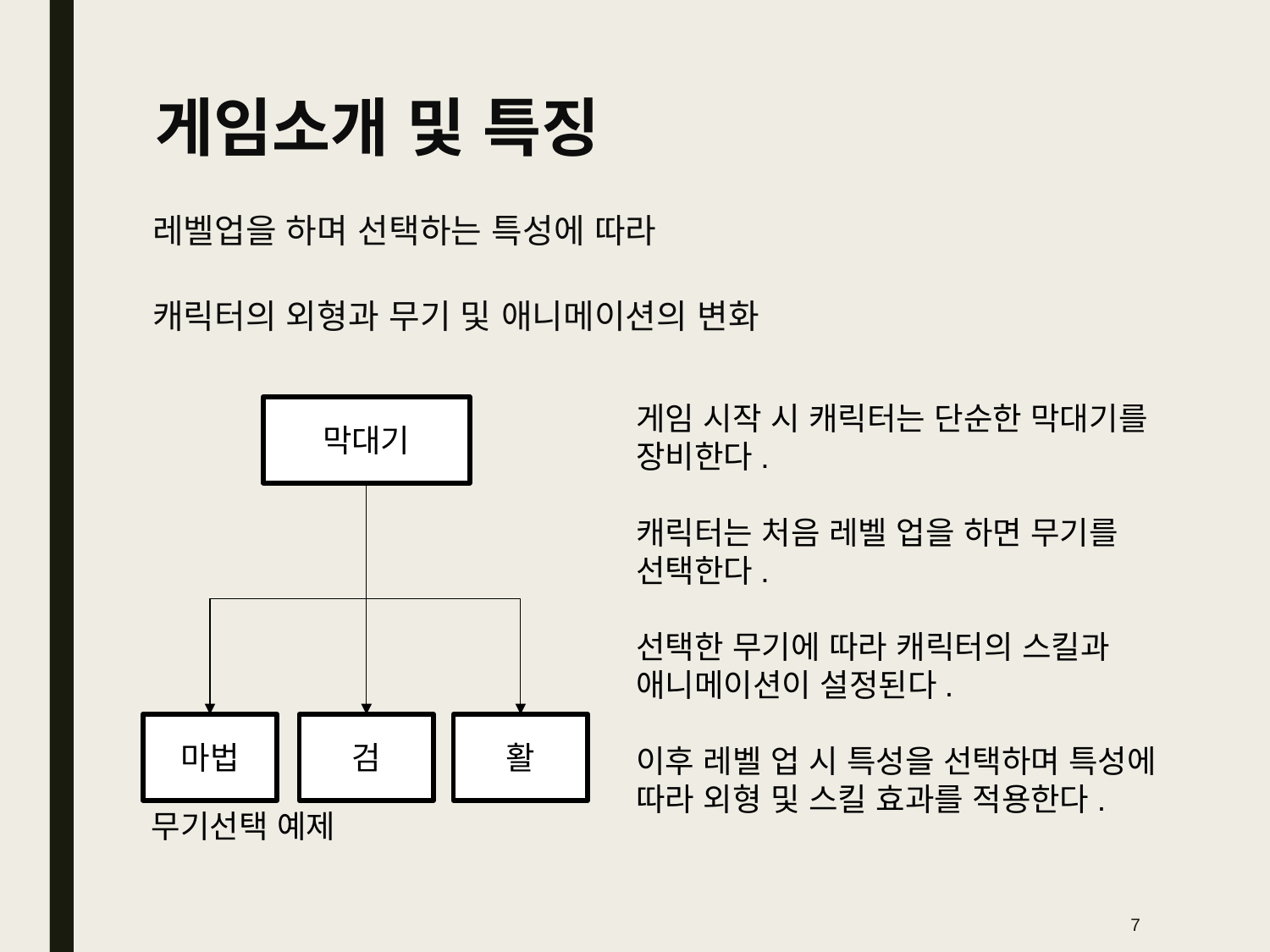

# 게임소개 및 특징
레벨업을 하며 선택하는 특성에 따라
캐릭터의 외형과 무기 및 애니메이션의 변화
게임 시작 시 캐릭터는 단순한 막대기를
장비한다.

캐릭터는 처음 레벨 업을 하면 무기를
선택한다.

선택한 무기에 따라 캐릭터의 스킬과
애니메이션이 설정된다.

이후 레벨 업 시 특성을 선택하며 특성에 따라 외형 및 스킬 효과를 적용한다.
막대기
마법
검
활
무기선택 예제
7